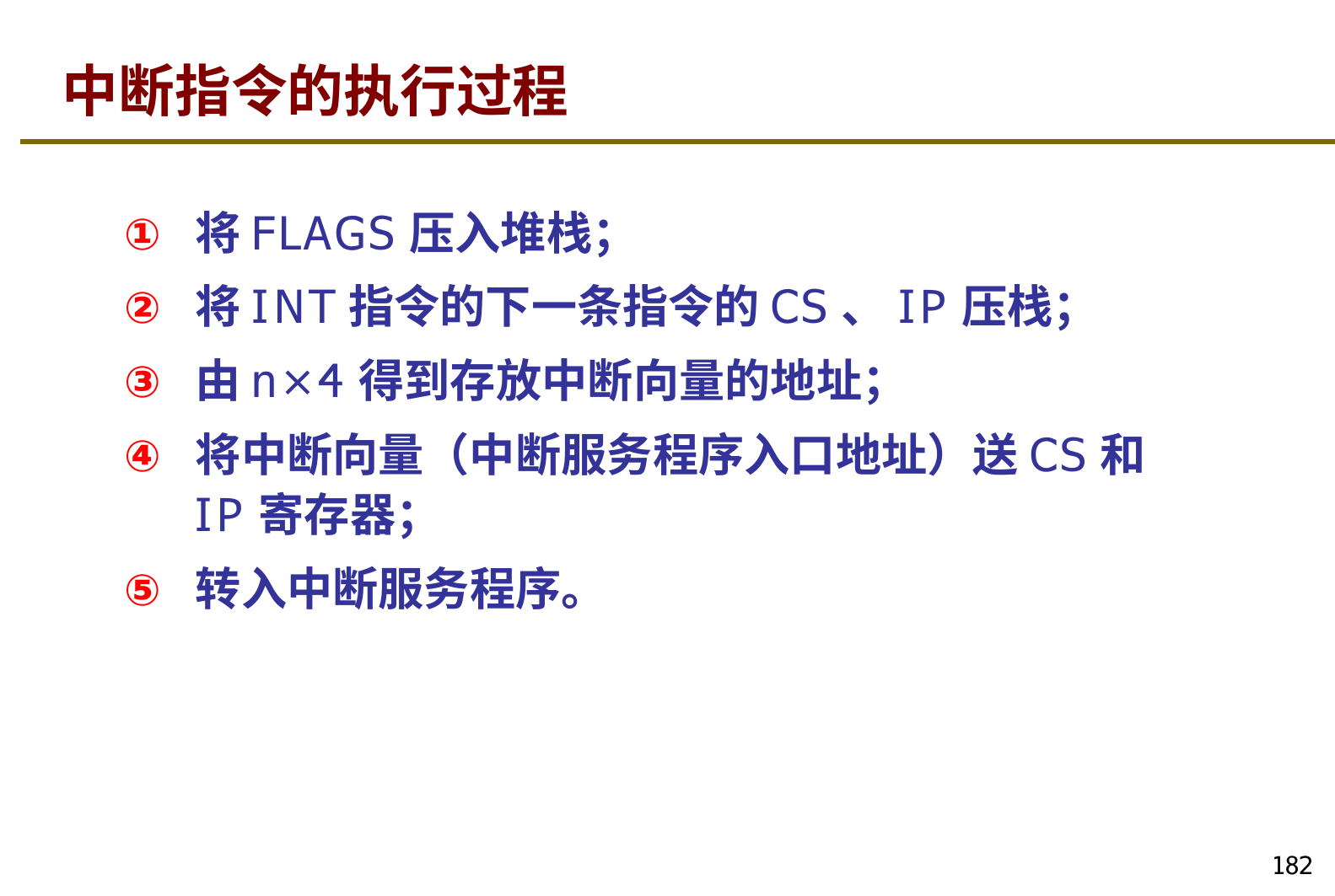

# 中断指令的执行过程
将FLAGS压入堆栈；
将INT指令的下一条指令的CS、IP压栈；
由n×4得到存放中断向量的地址；
将中断向量（中断服务程序入口地址）送CS和IP寄存器；
转入中断服务程序。
182